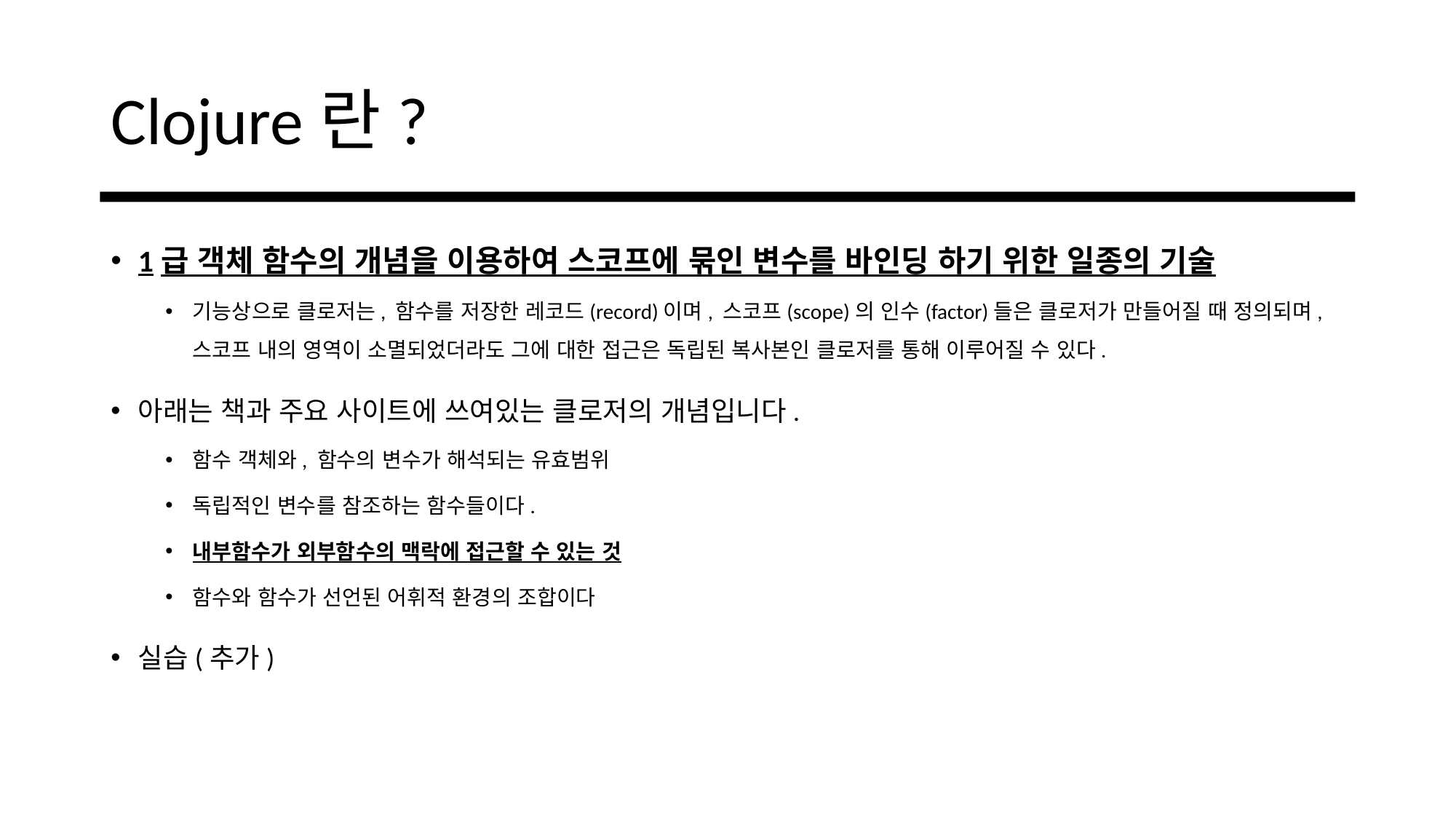

# Clojure란?
1급 객체 함수의 개념을 이용하여 스코프에 묶인 변수를 바인딩 하기 위한 일종의 기술
기능상으로 클로저는, 함수를 저장한 레코드(record)이며, 스코프(scope)의 인수(factor)들은 클로저가 만들어질 때 정의되며, 스코프 내의 영역이 소멸되었더라도 그에 대한 접근은 독립된 복사본인 클로저를 통해 이루어질 수 있다.
아래는 책과 주요 사이트에 쓰여있는 클로저의 개념입니다.
함수 객체와, 함수의 변수가 해석되는 유효범위
독립적인 변수를 참조하는 함수들이다.
내부함수가 외부함수의 맥락에 접근할 수 있는 것
함수와 함수가 선언된 어휘적 환경의 조합이다
실습(추가)